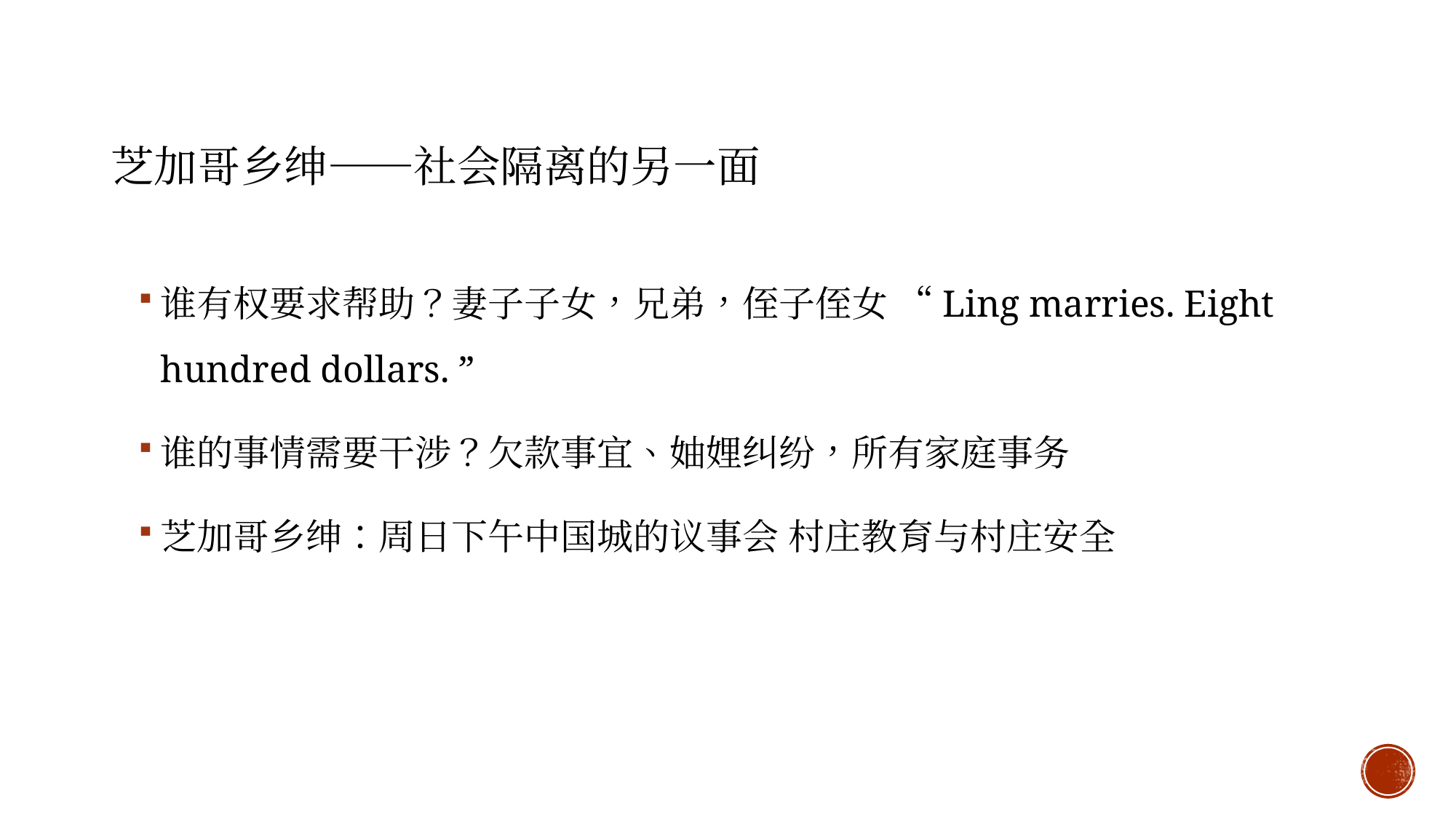

# 芝加哥乡绅——社会隔离的另一面
谁有权要求帮助？妻子子女，兄弟，侄子侄女 “Ling marries. Eight hundred dollars. ”
谁的事情需要干涉？欠款事宜、妯娌纠纷，所有家庭事务
芝加哥乡绅：周日下午中国城的议事会 村庄教育与村庄安全